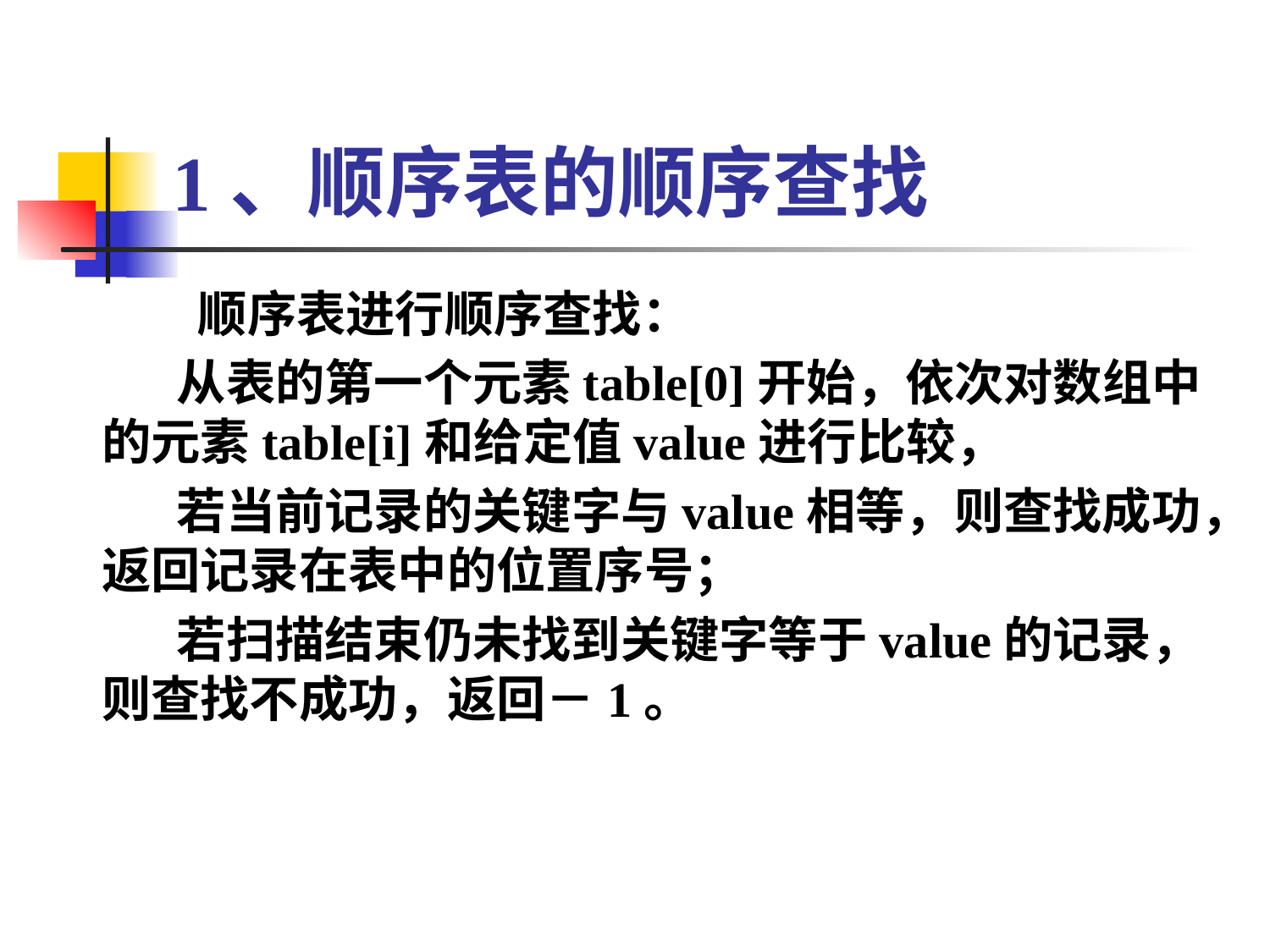

# 1、顺序表的顺序查找
   顺序表进行顺序查找：
从表的第一个元素table[0]开始，依次对数组中的元素table[i]和给定值value进行比较，
若当前记录的关键字与value相等，则查找成功，返回记录在表中的位置序号；
若扫描结束仍未找到关键字等于value的记录，则查找不成功，返回－1。
12